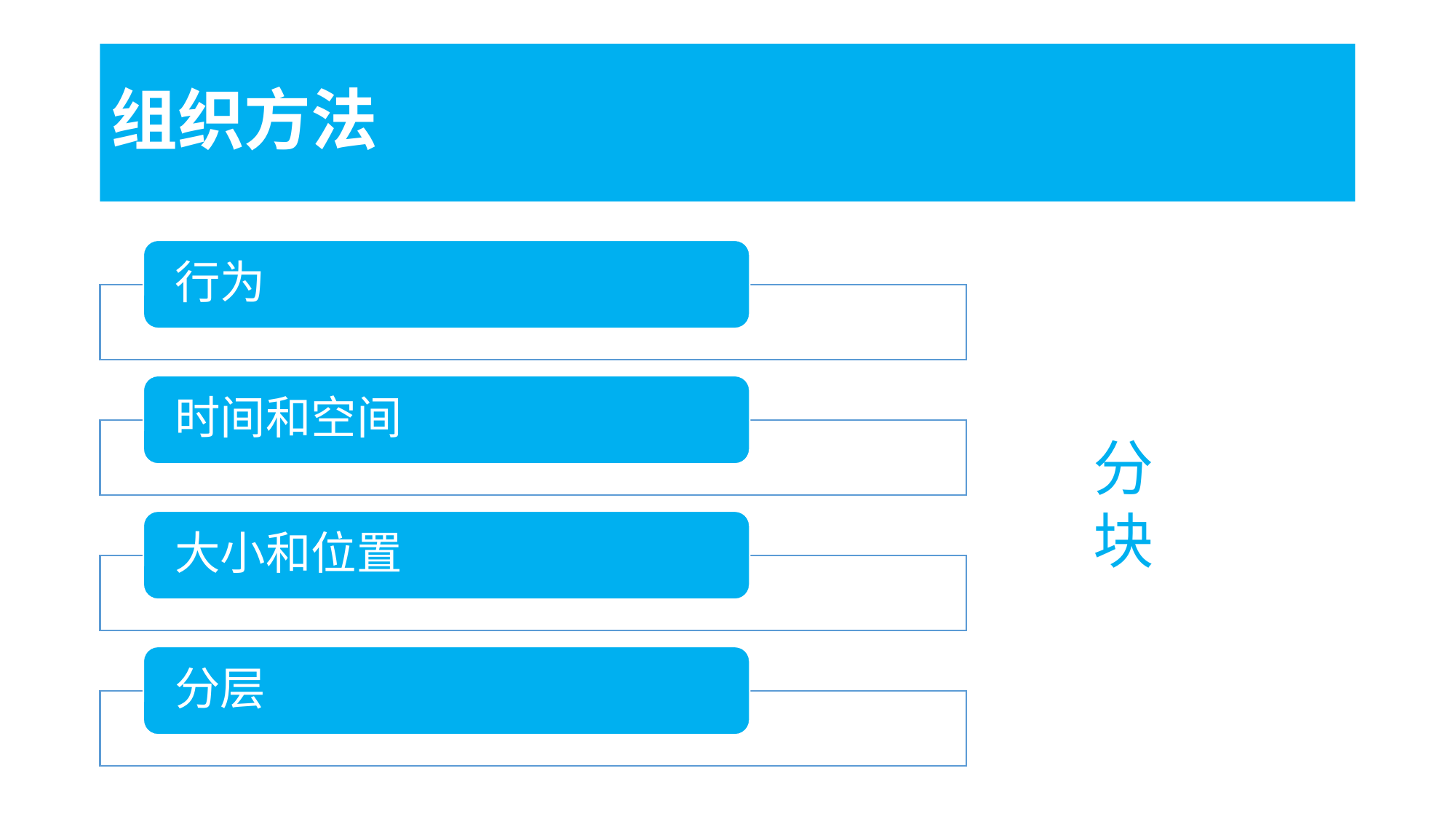

# 组织方法
行为
时间和空间
大小和位置
分层
分块